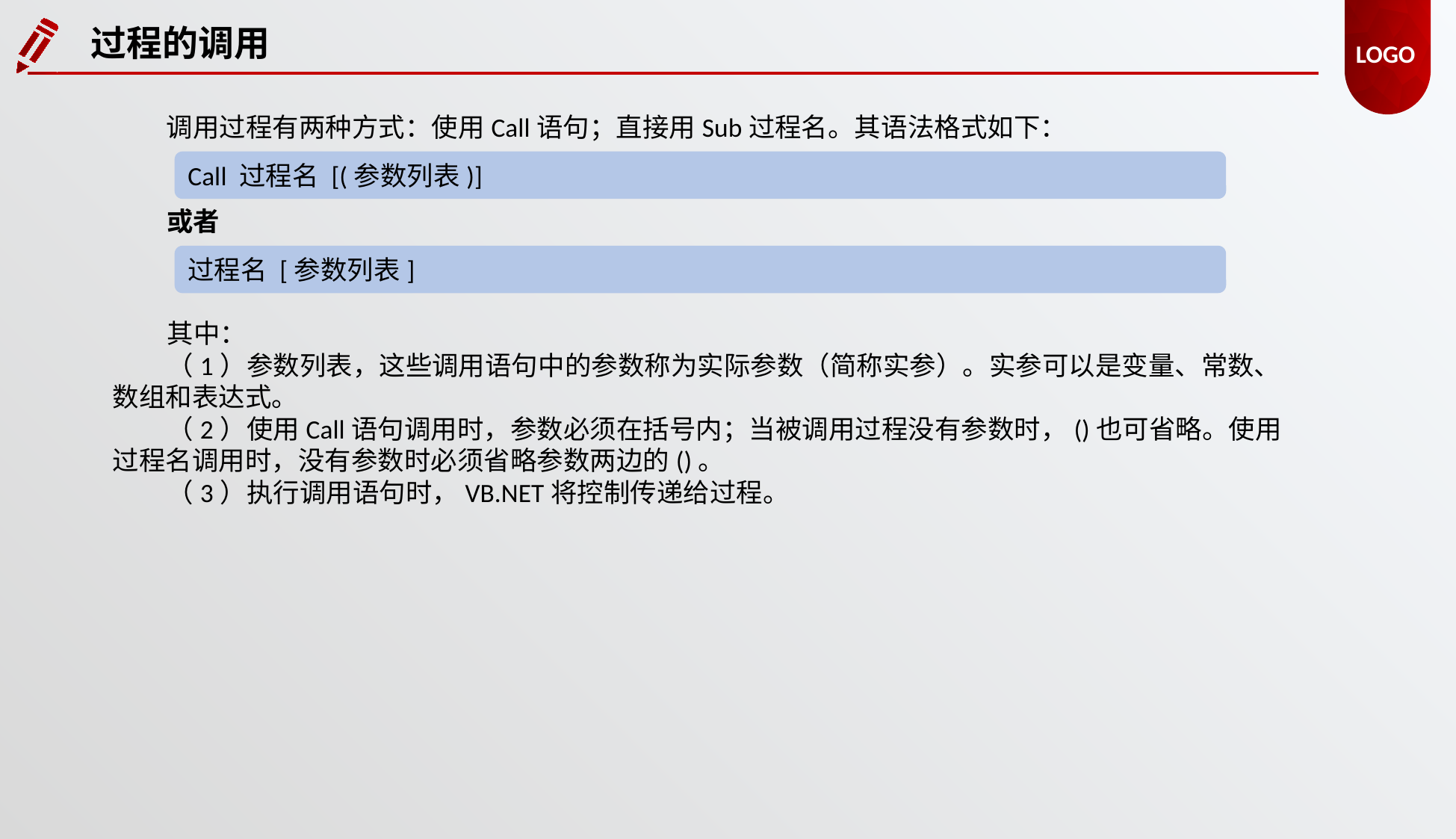

过程的调用
调用过程有两种方式：使用Call语句；直接用Sub过程名。其语法格式如下：
Call 过程名 [(参数列表)]
或者
过程名 [参数列表]
其中：
（1）参数列表，这些调用语句中的参数称为实际参数（简称实参）。实参可以是变量、常数、数组和表达式。
（2）使用Call语句调用时，参数必须在括号内；当被调用过程没有参数时，()也可省略。使用过程名调用时，没有参数时必须省略参数两边的()。
（3）执行调用语句时，VB.NET将控制传递给过程。